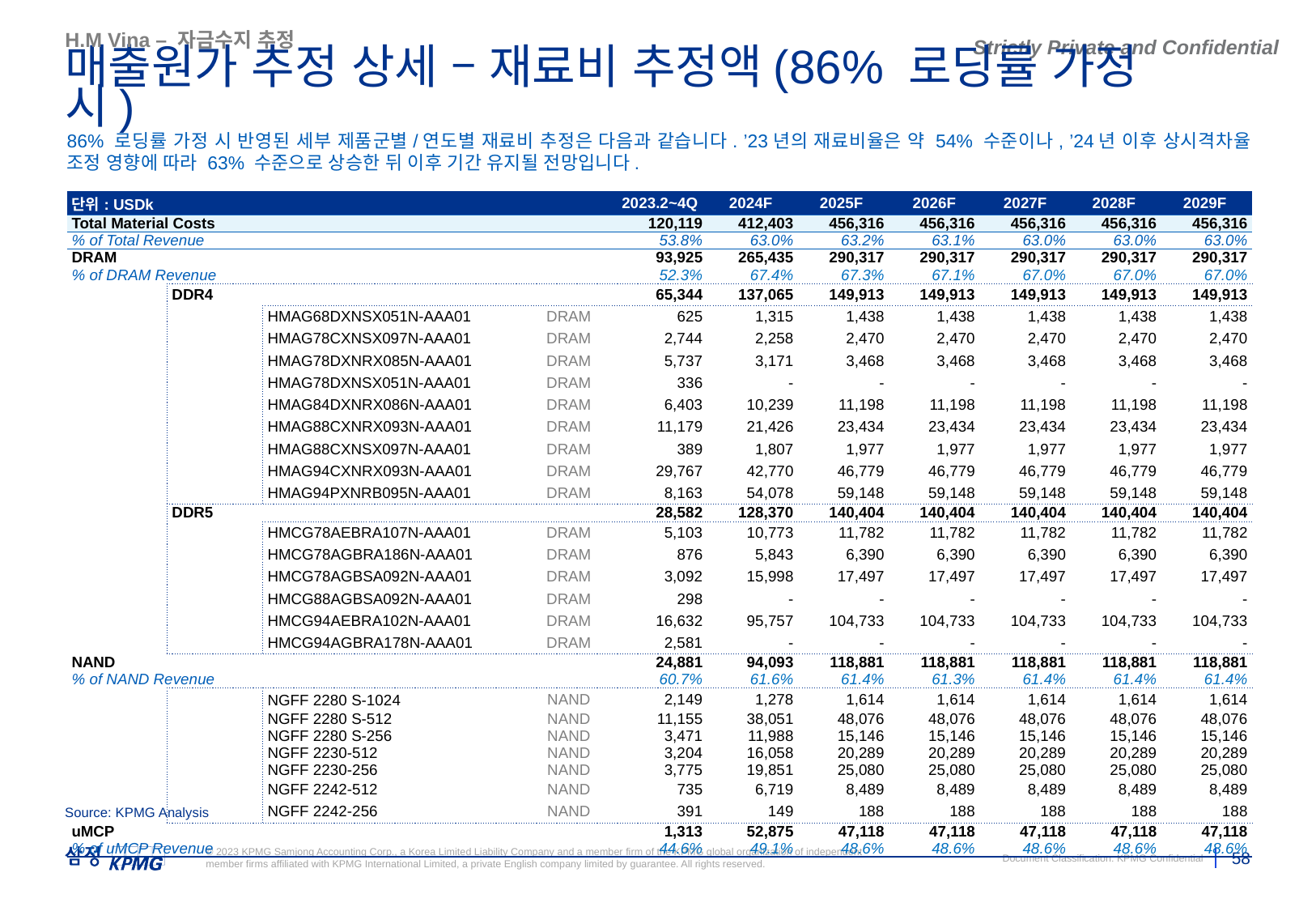

H.M Vina – 자금수지 추정
매출원가 추정 상세 – 재료비 추정액(86% 로딩률 가정 시)
86% 로딩률 가정 시 반영된 세부 제품군별/연도별 재료비 추정은 다음과 같습니다. ’23년의 재료비율은 약 54% 수준이나, ’24년 이후 상시격차율 조정 영향에 따라 63% 수준으로 상승한 뒤 이후 기간 유지될 전망입니다.
| 단위: USDk |  |  |  |  | 2023.2~4Q | 2024F | 2025F | 2026F | 2027F | 2028F | 2029F |
| --- | --- | --- | --- | --- | --- | --- | --- | --- | --- | --- | --- |
| Total Material Costs |  |  |  |  | 120,119 | 412,403 | 456,316 | 456,316 | 456,316 | 456,316 | 456,316 |
| % of Total Revenue |  |  |  |  | 53.8% | 63.0% | 63.2% | 63.1% | 63.0% | 63.0% | 63.0% |
| DRAM |  |  |  |  | 93,925 | 265,435 | 290,317 | 290,317 | 290,317 | 290,317 | 290,317 |
| % of DRAM Revenue |  |  |  |  | 52.3% | 67.4% | 67.3% | 67.1% | 67.0% | 67.0% | 67.0% |
|  | DDR4 |  |  |  | 65,344 | 137,065 | 149,913 | 149,913 | 149,913 | 149,913 | 149,913 |
|  |  | HMAG68DXNSX051N-AAA01 |  | DRAM | 625 | 1,315 | 1,438 | 1,438 | 1,438 | 1,438 | 1,438 |
|  |  | HMAG78CXNSX097N-AAA01 |  | DRAM | 2,744 | 2,258 | 2,470 | 2,470 | 2,470 | 2,470 | 2,470 |
|  |  | HMAG78DXNRX085N-AAA01 |  | DRAM | 5,737 | 3,171 | 3,468 | 3,468 | 3,468 | 3,468 | 3,468 |
|  |  | HMAG78DXNSX051N-AAA01 |  | DRAM | 336 | - | - | - | - | - | - |
|  |  | HMAG84DXNRX086N-AAA01 |  | DRAM | 6,403 | 10,239 | 11,198 | 11,198 | 11,198 | 11,198 | 11,198 |
|  |  | HMAG88CXNRX093N-AAA01 |  | DRAM | 11,179 | 21,426 | 23,434 | 23,434 | 23,434 | 23,434 | 23,434 |
|  |  | HMAG88CXNSX097N-AAA01 |  | DRAM | 389 | 1,807 | 1,977 | 1,977 | 1,977 | 1,977 | 1,977 |
|  |  | HMAG94CXNRX093N-AAA01 |  | DRAM | 29,767 | 42,770 | 46,779 | 46,779 | 46,779 | 46,779 | 46,779 |
|  |  | HMAG94PXNRB095N-AAA01 |  | DRAM | 8,163 | 54,078 | 59,148 | 59,148 | 59,148 | 59,148 | 59,148 |
|  | DDR5 |  |  |  | 28,582 | 128,370 | 140,404 | 140,404 | 140,404 | 140,404 | 140,404 |
|  |  | HMCG78AEBRA107N-AAA01 |  | DRAM | 5,103 | 10,773 | 11,782 | 11,782 | 11,782 | 11,782 | 11,782 |
|  |  | HMCG78AGBRA186N-AAA01 |  | DRAM | 876 | 5,843 | 6,390 | 6,390 | 6,390 | 6,390 | 6,390 |
|  |  | HMCG78AGBSA092N-AAA01 |  | DRAM | 3,092 | 15,998 | 17,497 | 17,497 | 17,497 | 17,497 | 17,497 |
|  |  | HMCG88AGBSA092N-AAA01 |  | DRAM | 298 | - | - | - | - | - | - |
|  |  | HMCG94AEBRA102N-AAA01 |  | DRAM | 16,632 | 95,757 | 104,733 | 104,733 | 104,733 | 104,733 | 104,733 |
|  |  | HMCG94AGBRA178N-AAA01 |  | DRAM | 2,581 | - | - | - | - | - | - |
| NAND |  |  |  |  | 24,881 | 94,093 | 118,881 | 118,881 | 118,881 | 118,881 | 118,881 |
| % of NAND Revenue |  |  |  |  | 60.7% | 61.6% | 61.4% | 61.3% | 61.4% | 61.4% | 61.4% |
|  |  | NGFF 2280 S-1024 |  | NAND | 2,149 | 1,278 | 1,614 | 1,614 | 1,614 | 1,614 | 1,614 |
|  |  | NGFF 2280 S-512 |  | NAND | 11,155 | 38,051 | 48,076 | 48,076 | 48,076 | 48,076 | 48,076 |
|  |  | NGFF 2280 S-256 |  | NAND | 3,471 | 11,988 | 15,146 | 15,146 | 15,146 | 15,146 | 15,146 |
|  |  | NGFF 2230-512 |  | NAND | 3,204 | 16,058 | 20,289 | 20,289 | 20,289 | 20,289 | 20,289 |
|  |  | NGFF 2230-256 |  | NAND | 3,775 | 19,851 | 25,080 | 25,080 | 25,080 | 25,080 | 25,080 |
|  |  | NGFF 2242-512 |  | NAND | 735 | 6,719 | 8,489 | 8,489 | 8,489 | 8,489 | 8,489 |
|  |  | NGFF 2242-256 |  | NAND | 391 | 149 | 188 | 188 | 188 | 188 | 188 |
| uMCP |  |  |  |  | 1,313 | 52,875 | 47,118 | 47,118 | 47,118 | 47,118 | 47,118 |
| % of uMCP Revenue |  |  |  |  | 44.6% | 49.1% | 48.6% | 48.6% | 48.6% | 48.6% | 48.6% |
Source: KPMG Analysis